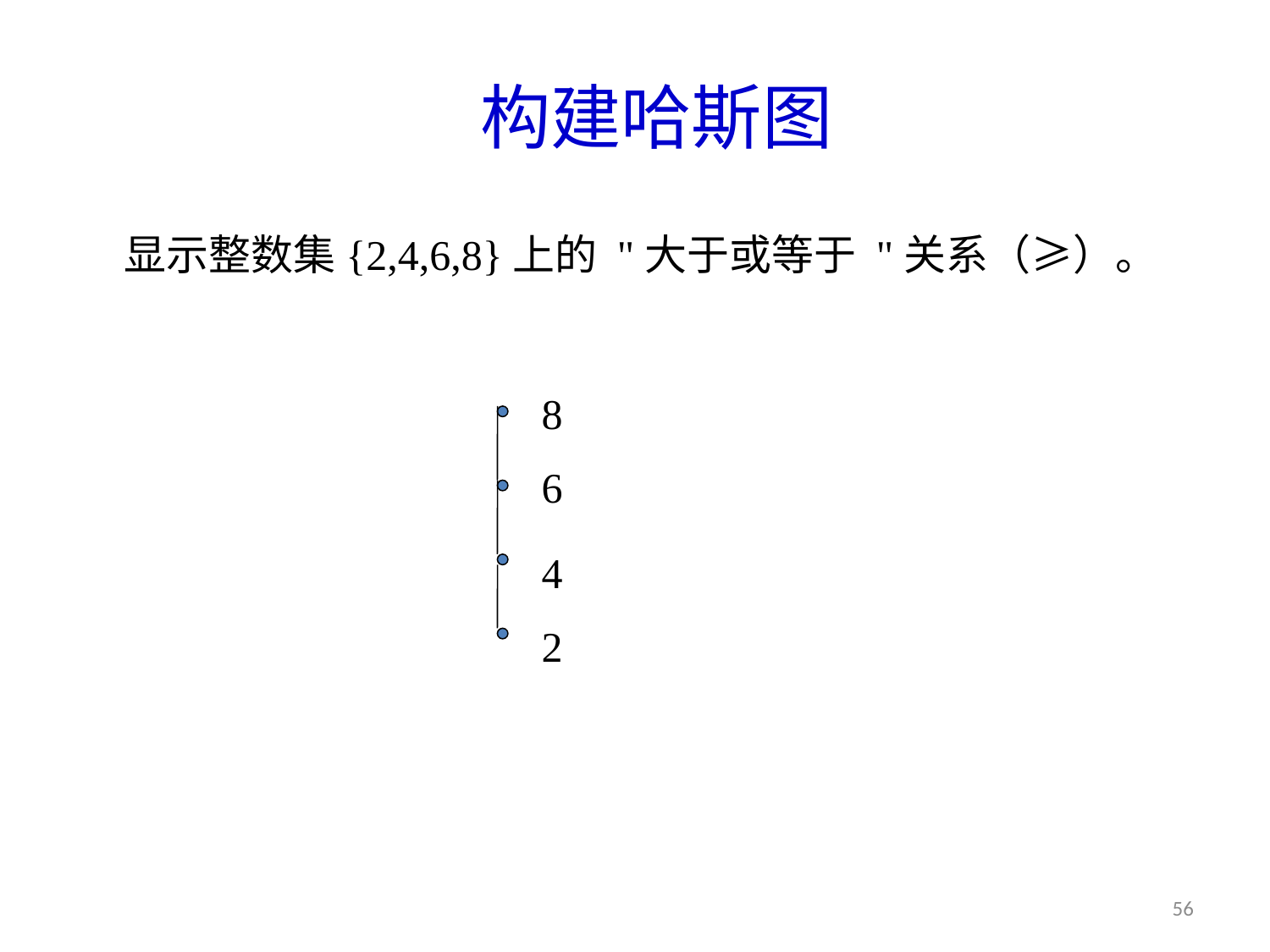

# 构建哈斯图
显示整数集{2,4,6,8}上的 "大于或等于 "关系（≥）。

8

6

4

2

56